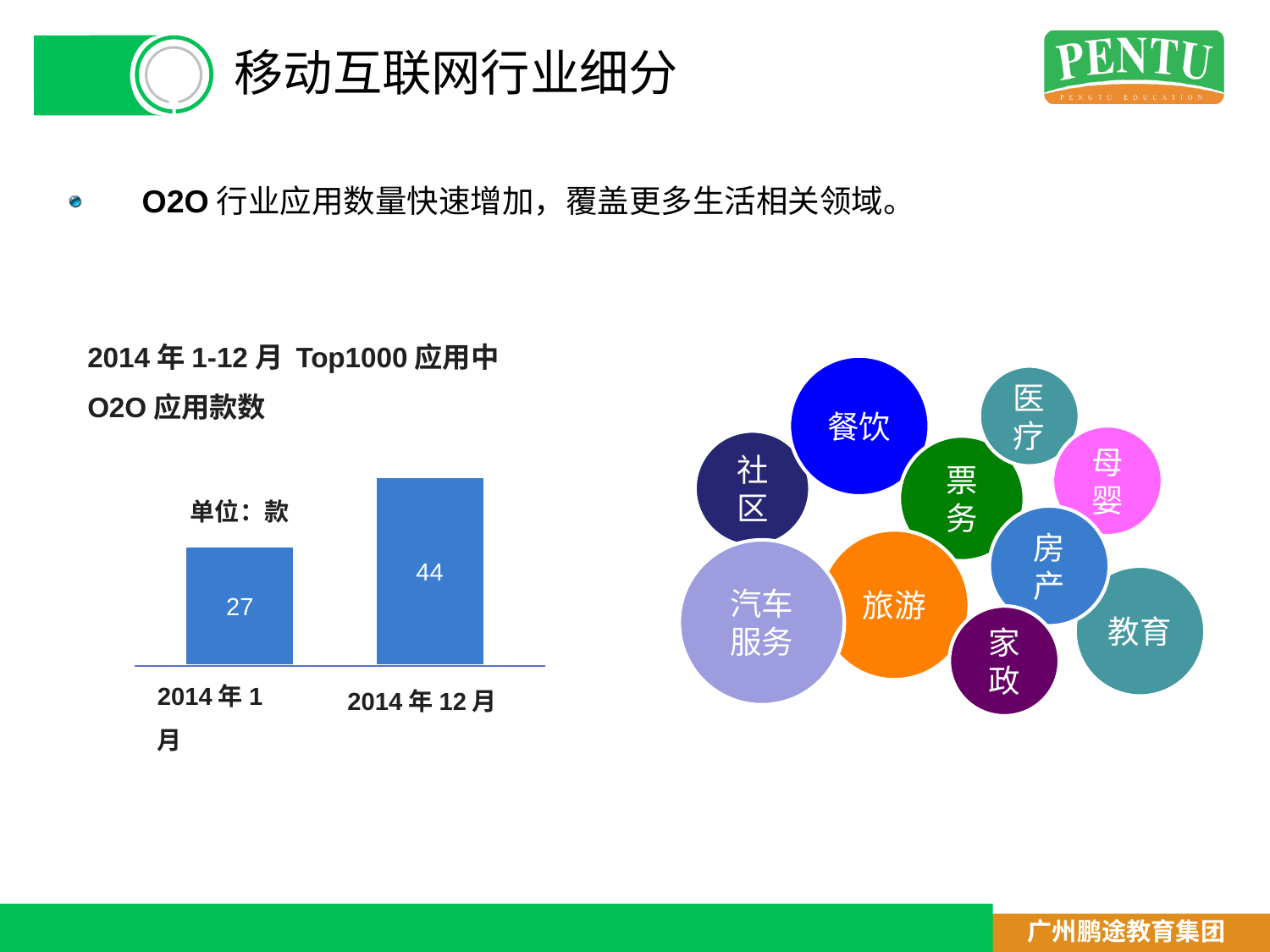

# 移动互联网行业细分
O2O行业应用数量快速增加，覆盖更多生活相关领域。
2014年1-12月 Top1000应用中O2O应用款数
餐饮
医疗
母婴
社区
票务
44
单位：款
房产
旅游
汽车服务
27
教育
家政
2014年1月
2014年12月